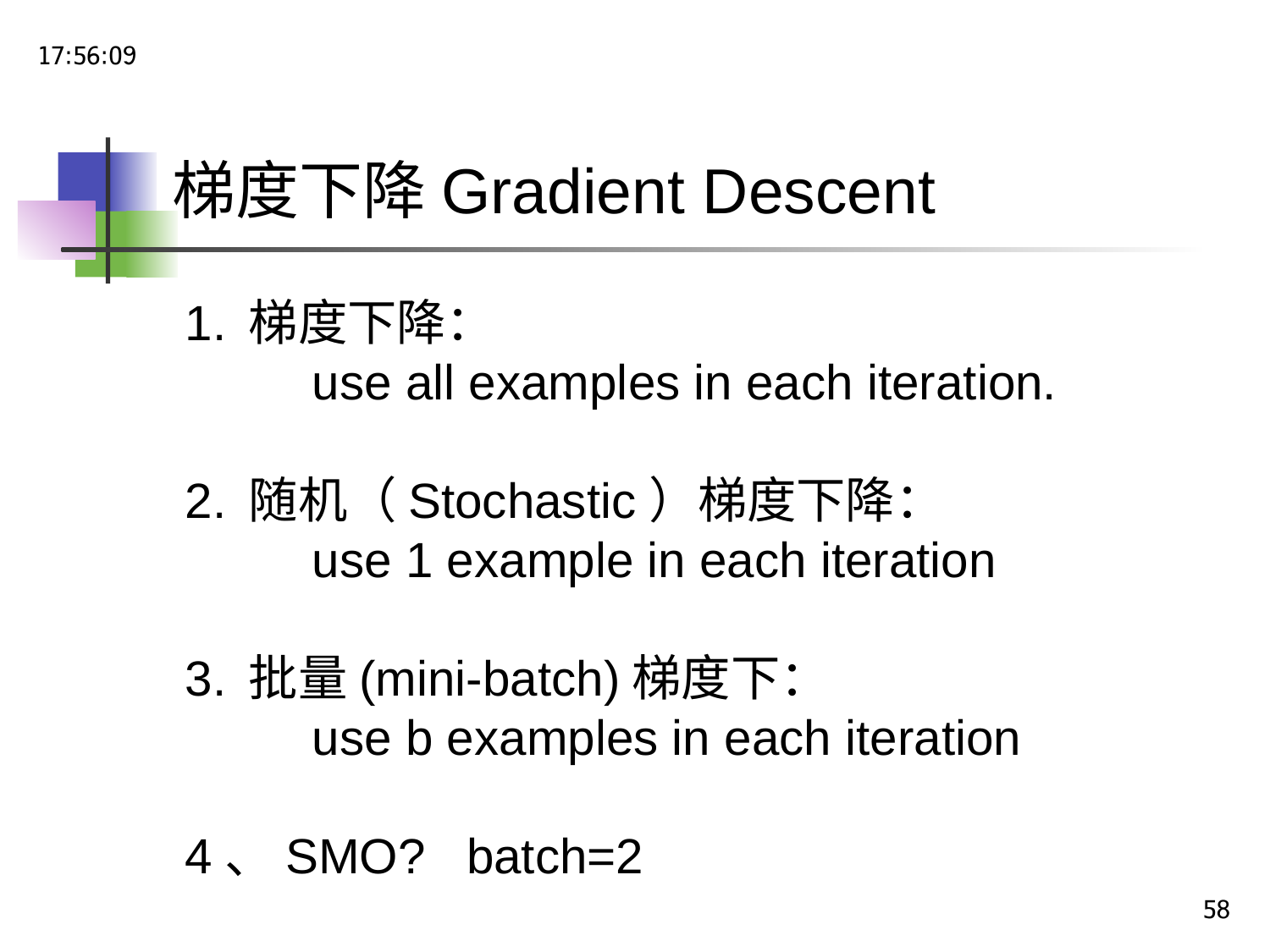

17:56:09

# 梯度下降Gradient Descent
梯度下降：
	use all examples in each iteration.

随机（Stochastic）梯度下降：
	use 1 example in each iteration

批量(mini-batch)梯度下：
	use b examples in each iteration
4、SMO?   batch=2
58